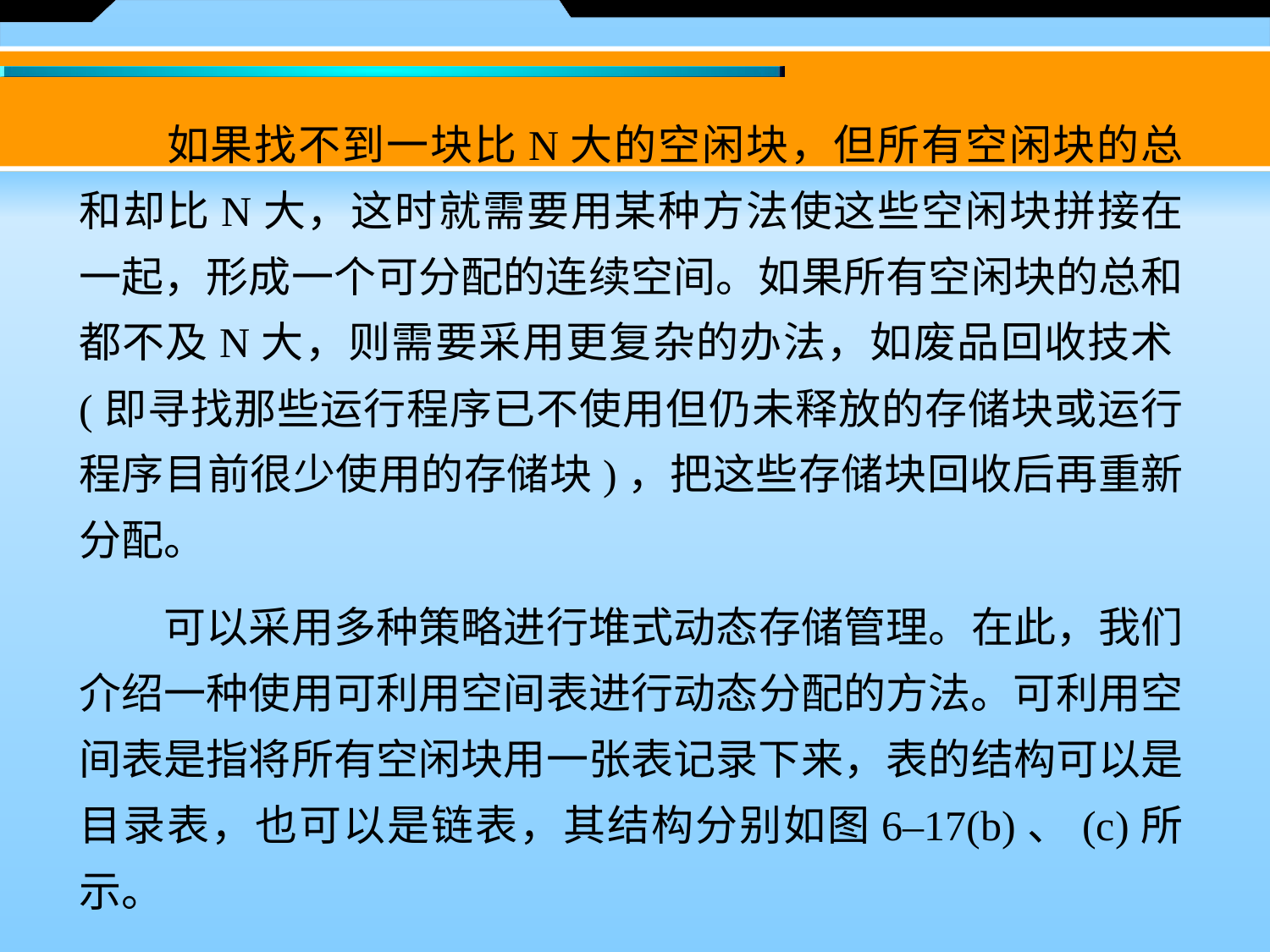

如果找不到一块比N大的空闲块，但所有空闲块的总和却比N大，这时就需要用某种方法使这些空闲块拼接在一起，形成一个可分配的连续空间。如果所有空闲块的总和都不及N大，则需要采用更复杂的办法，如废品回收技术(即寻找那些运行程序已不使用但仍未释放的存储块或运行程序目前很少使用的存储块)，把这些存储块回收后再重新分配。
　　可以采用多种策略进行堆式动态存储管理。在此，我们介绍一种使用可利用空间表进行动态分配的方法。可利用空间表是指将所有空闲块用一张表记录下来，表的结构可以是目录表，也可以是链表，其结构分别如图6–17(b)、(c)所示。